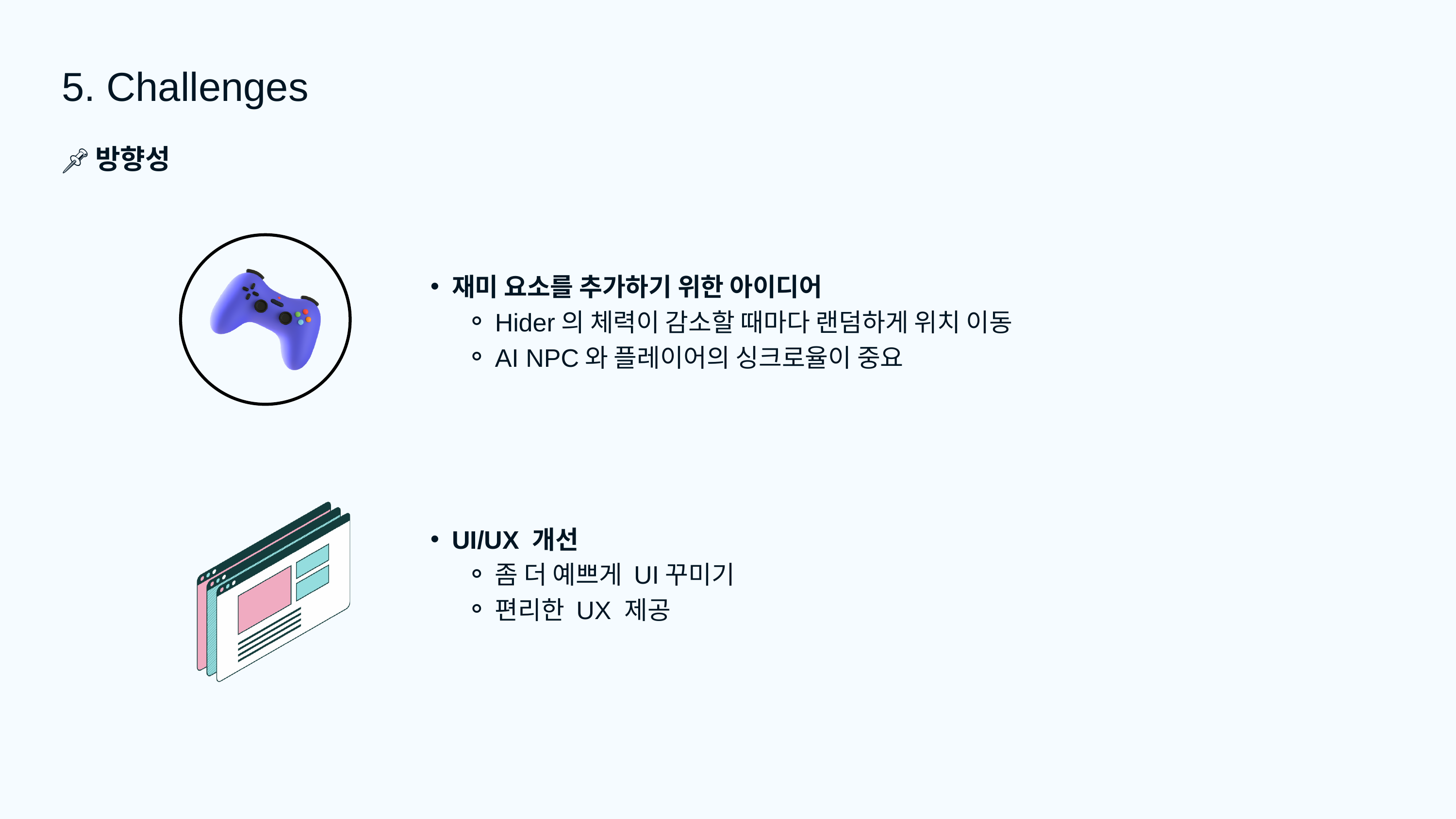

5. Challenges
📌방향성

재미 요소를 추가하기 위한 아이디어
Hider의 체력이 감소할 때마다 랜덤하게 위치 이동
AI NPC와 플레이어의 싱크로율이 중요

UI/UX 개선
좀 더 예쁘게 UI꾸미기
편리한 UX 제공